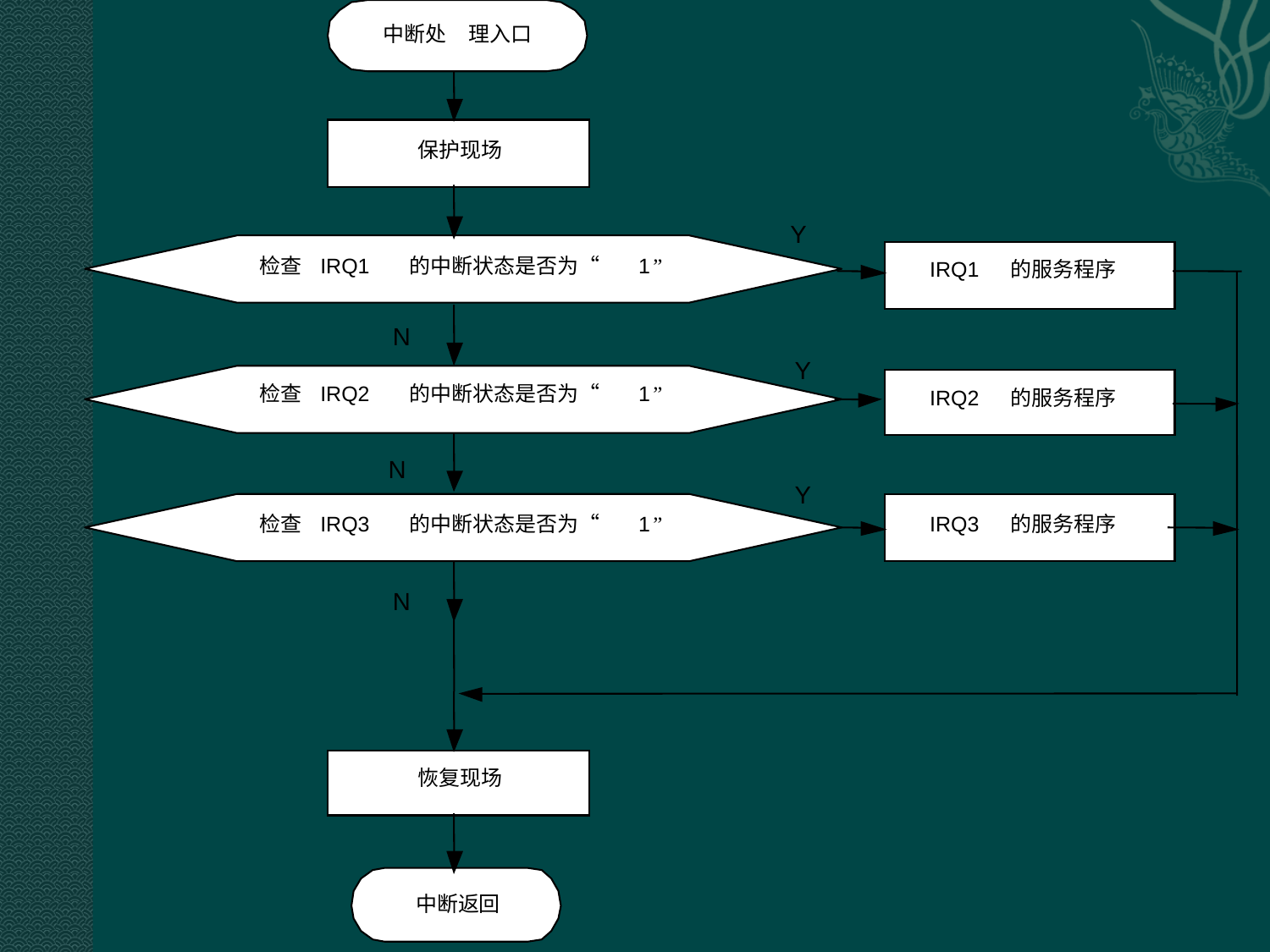

中断处
理入口

保护现场

Y

检查
IRQ1
的中断状态是否为“
1
”

IRQ1
的服务程序

N

Y

检查
IRQ2
的中断状态是否为“
1
”

IRQ2
的服务程序

N

Y

检查
IRQ3
的中断状态是否为“
1
”

IRQ3
的服务程序

N

恢复现场

中断返回